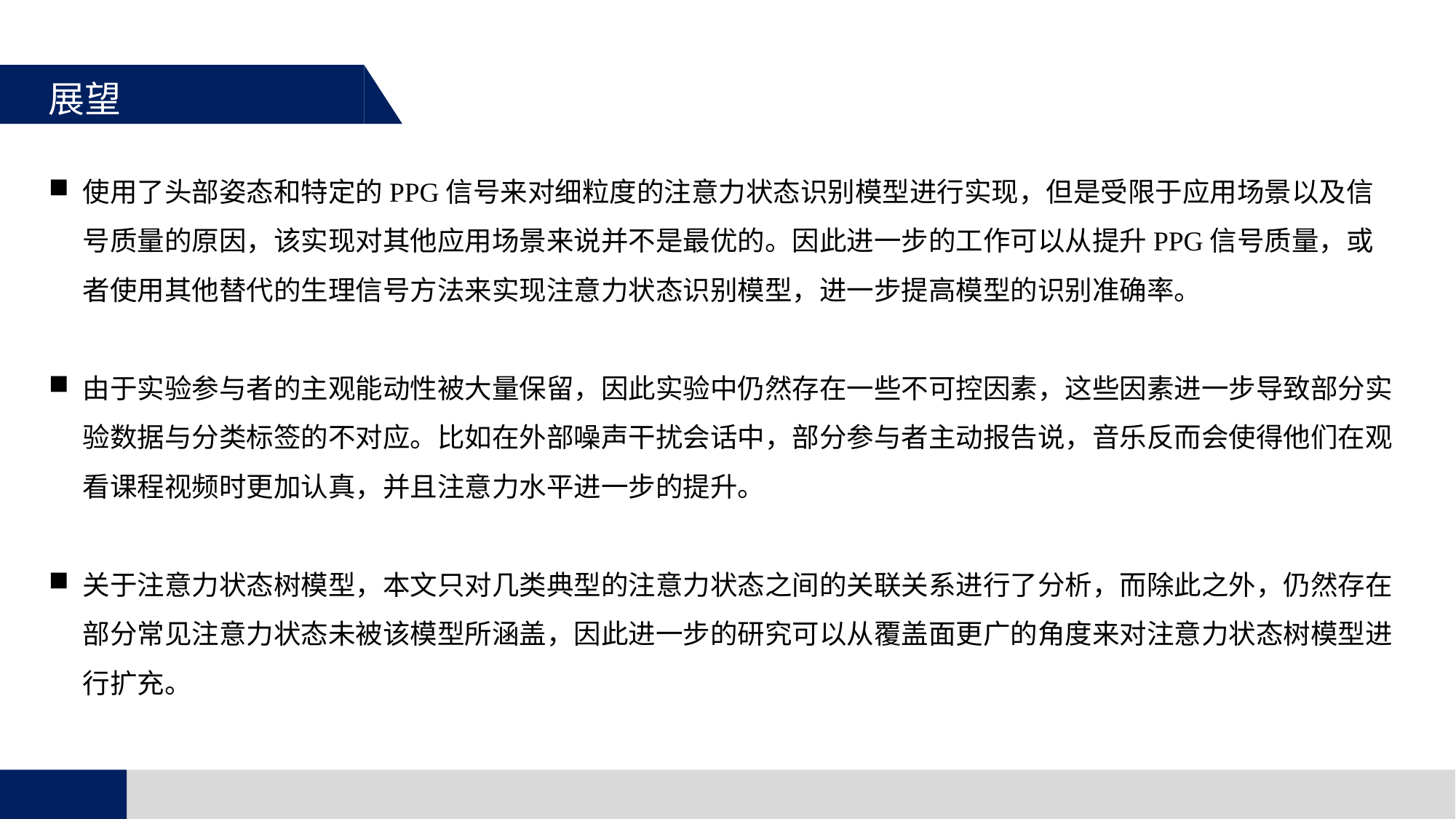

展望
使用了头部姿态和特定的PPG信号来对细粒度的注意力状态识别模型进行实现，但是受限于应用场景以及信号质量的原因，该实现对其他应用场景来说并不是最优的。因此进一步的工作可以从提升PPG信号质量，或者使用其他替代的生理信号方法来实现注意力状态识别模型，进一步提高模型的识别准确率。

由于实验参与者的主观能动性被大量保留，因此实验中仍然存在一些不可控因素，这些因素进一步导致部分实验数据与分类标签的不对应。比如在外部噪声干扰会话中，部分参与者主动报告说，音乐反而会使得他们在观看课程视频时更加认真，并且注意力水平进一步的提升。

关于注意力状态树模型，本文只对几类典型的注意力状态之间的关联关系进行了分析，而除此之外，仍然存在部分常见注意力状态未被该模型所涵盖，因此进一步的研究可以从覆盖面更广的角度来对注意力状态树模型进行扩充。